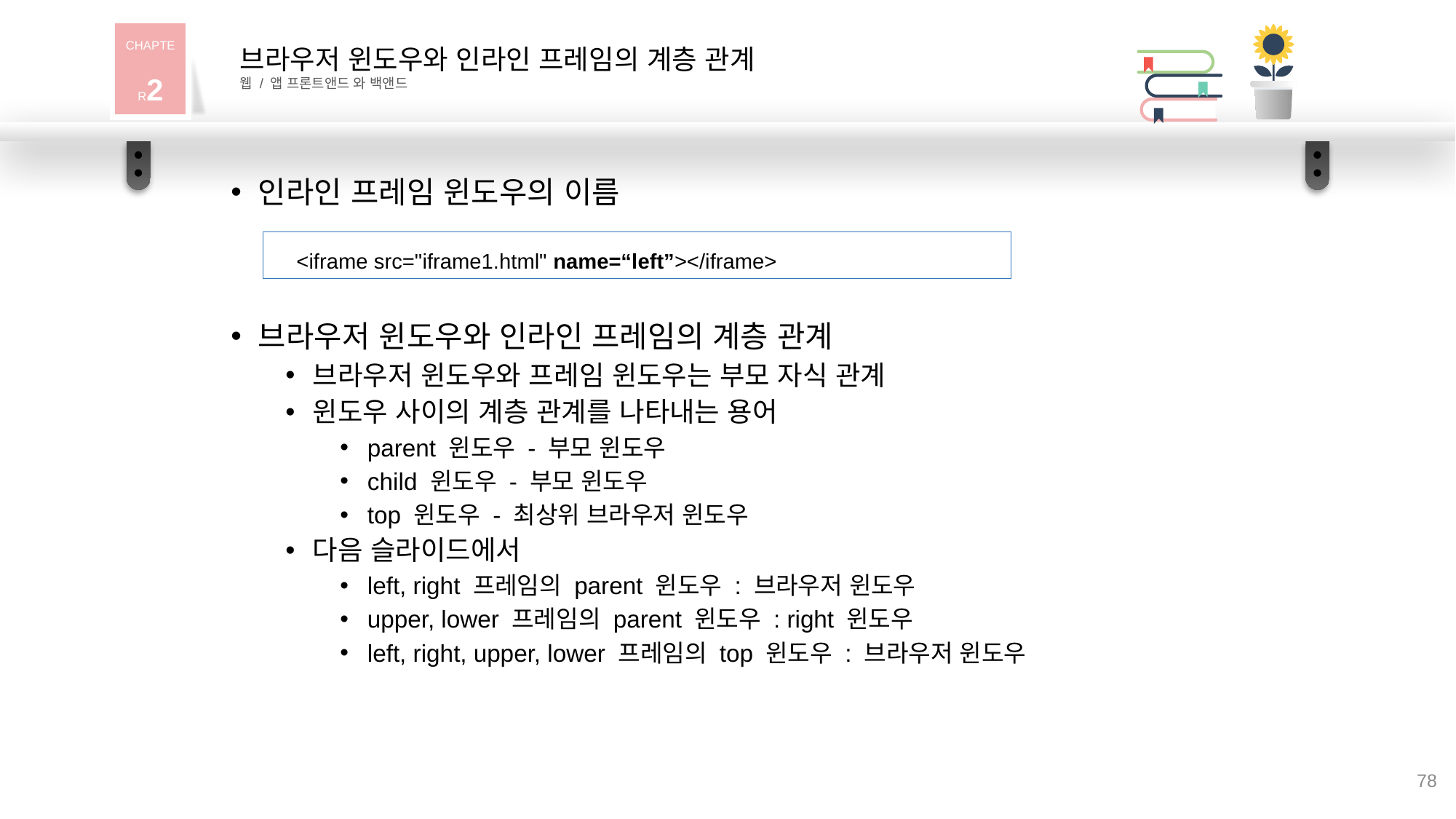

CHAPTER2

브라우저 윈도우와 인라인 프레임의 계층 관계
웹 / 앱 프론트앤드 와 백앤드

인라인 프레임 윈도우의 이름

브라우저 윈도우와 인라인 프레임의 계층 관계
브라우저 윈도우와 프레임 윈도우는 부모 자식 관계
윈도우 사이의 계층 관계를 나타내는 용어
parent 윈도우 - 부모 윈도우
child 윈도우 - 부모 윈도우
top 윈도우 - 최상위 브라우저 윈도우
다음 슬라이드에서
left, right 프레임의 parent 윈도우 : 브라우저 윈도우
upper, lower 프레임의 parent 윈도우 : right 윈도우
left, right, upper, lower 프레임의 top 윈도우 : 브라우저 윈도우

<iframe src="iframe1.html" name=“left”></iframe>
78